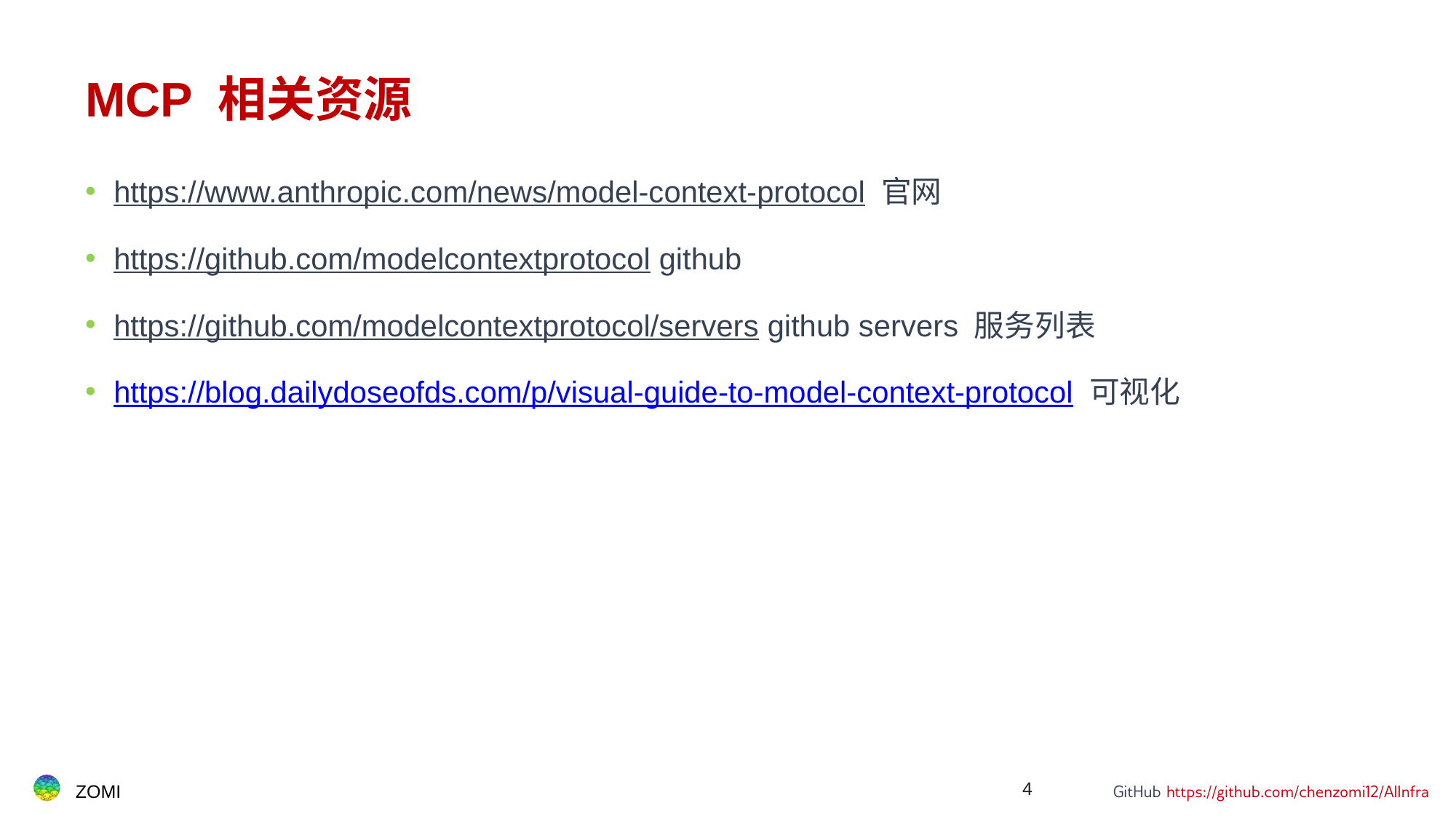

# MCP 相关资源
https://www.anthropic.com/news/model-context-protocol 官网
https://github.com/modelcontextprotocol github
https://github.com/modelcontextprotocol/servers github servers 服务列表
https://blog.dailydoseofds.com/p/visual-guide-to-model-context-protocol 可视化